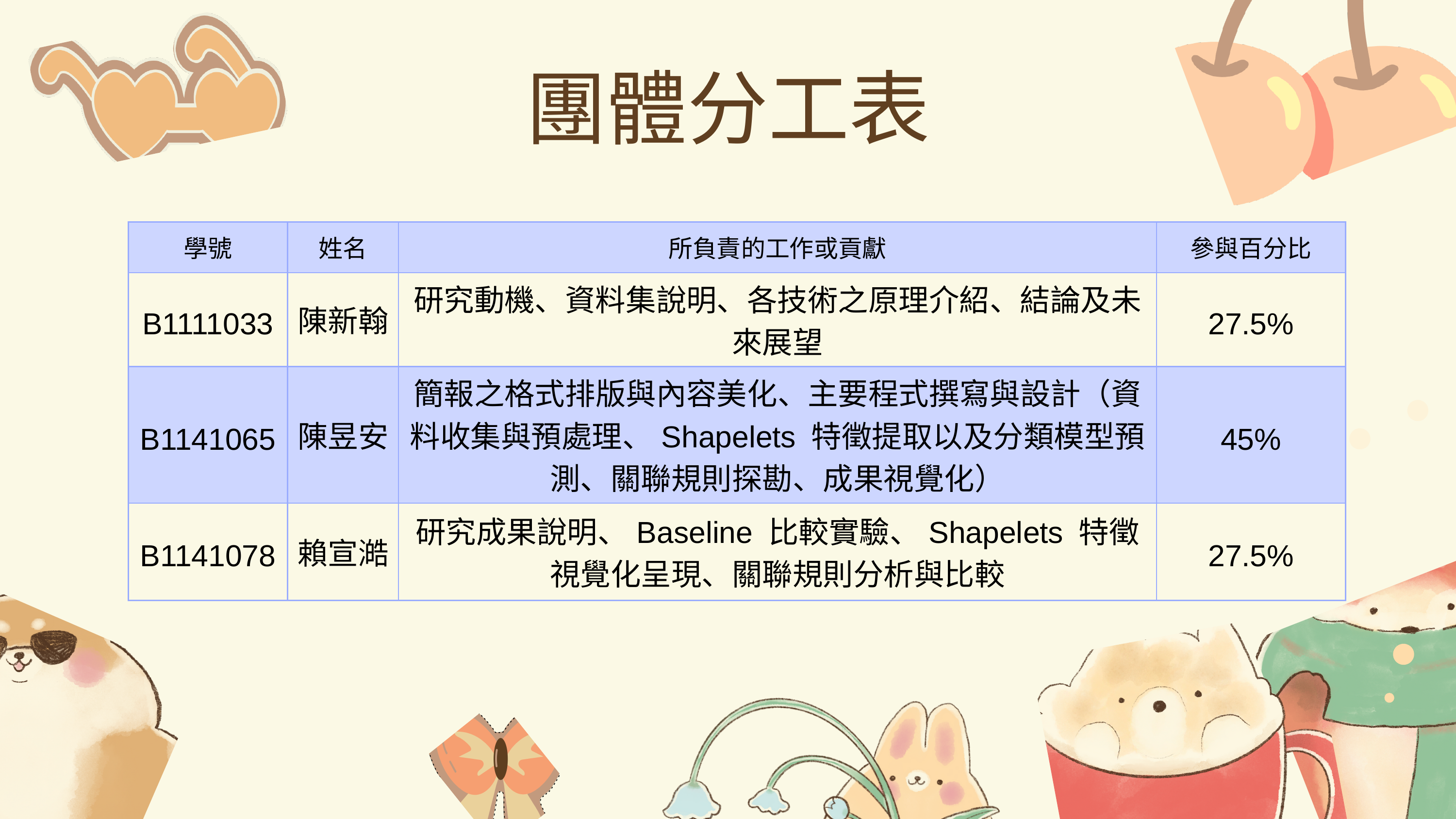

團體分工表
| 學號 | 姓名 | 所負責的工作或貢獻 | 參與百分比 |
| --- | --- | --- | --- |
| B1111033 | 陳新翰 | 研究動機、資料集說明、各技術之原理介紹、結論及未來展望 | 27.5% |
| B1141065 | 陳昱安 | 簡報之格式排版與內容美化、主要程式撰寫與設計（資料收集與預處理、Shapelets 特徵提取以及分類模型預測、關聯規則探勘、成果視覺化） | 45% |
| B1141078 | 賴宣澔 | 研究成果說明、Baseline 比較實驗、Shapelets 特徵視覺化呈現、關聯規則分析與比較 | 27.5% |

54